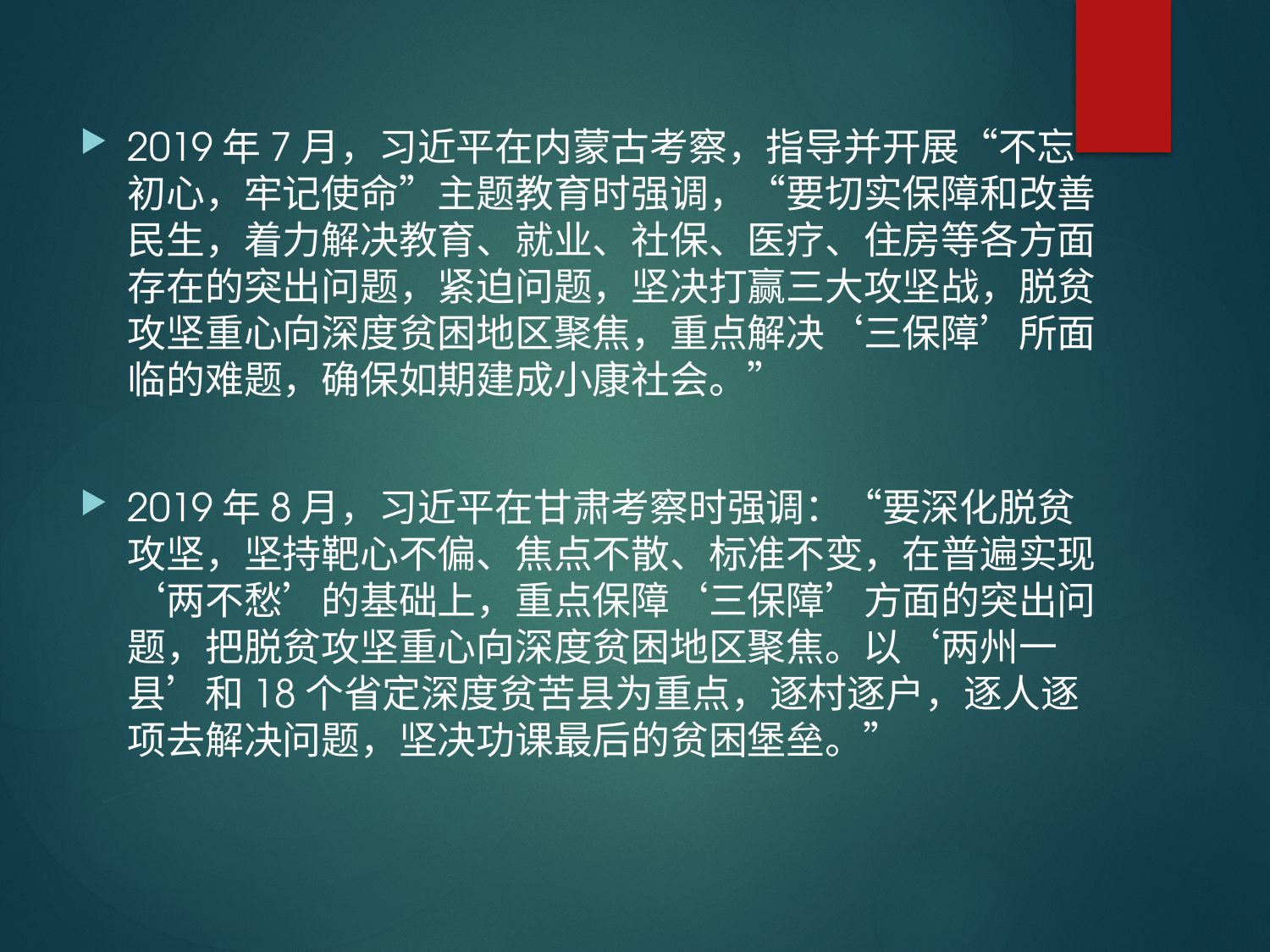

#
2019年7月，习近平在内蒙古考察，指导并开展“不忘初心，牢记使命”主题教育时强调，“要切实保障和改善民生，着力解决教育、就业、社保、医疗、住房等各方面存在的突出问题，紧迫问题，坚决打赢三大攻坚战，脱贫攻坚重心向深度贫困地区聚焦，重点解决‘三保障’所面临的难题，确保如期建成小康社会。”

2019年8月，习近平在甘肃考察时强调：“要深化脱贫攻坚，坚持靶心不偏、焦点不散、标准不变，在普遍实现‘两不愁’的基础上，重点保障‘三保障’方面的突出问题，把脱贫攻坚重心向深度贫困地区聚焦。以‘两州一县’和18个省定深度贫苦县为重点，逐村逐户，逐人逐项去解决问题，坚决功课最后的贫困堡垒。”